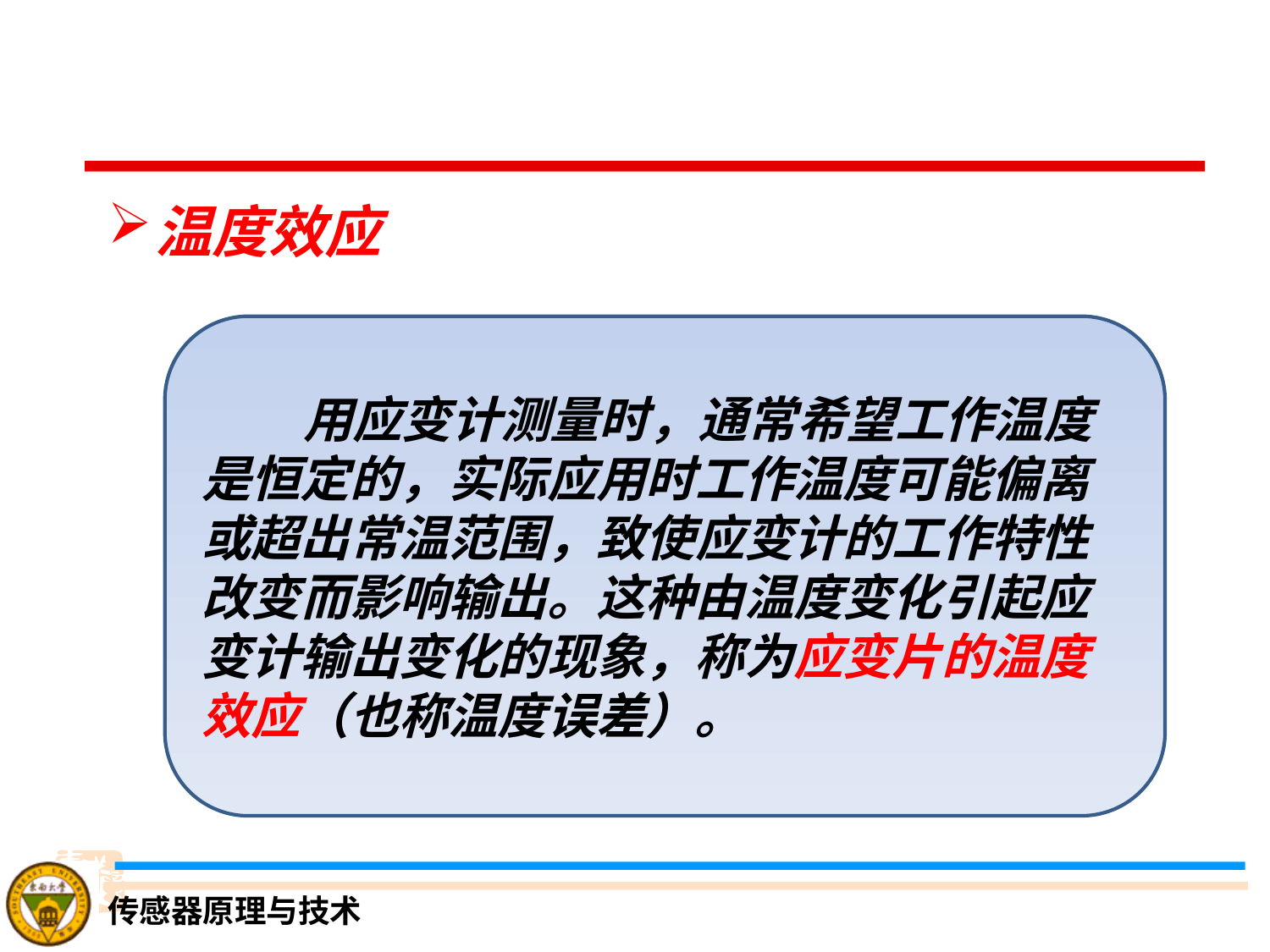

4.1.4 温度效应及其补偿
温度效应
        用应变计测量时，通常希望工作温度是恒定的，实际应用时工作温度可能偏离或超出常温范围，致使应变计的工作特性改变而影响输出。这种由温度变化引起应变计输出变化的现象，称为应变片的温度效应（也称温度误差）。